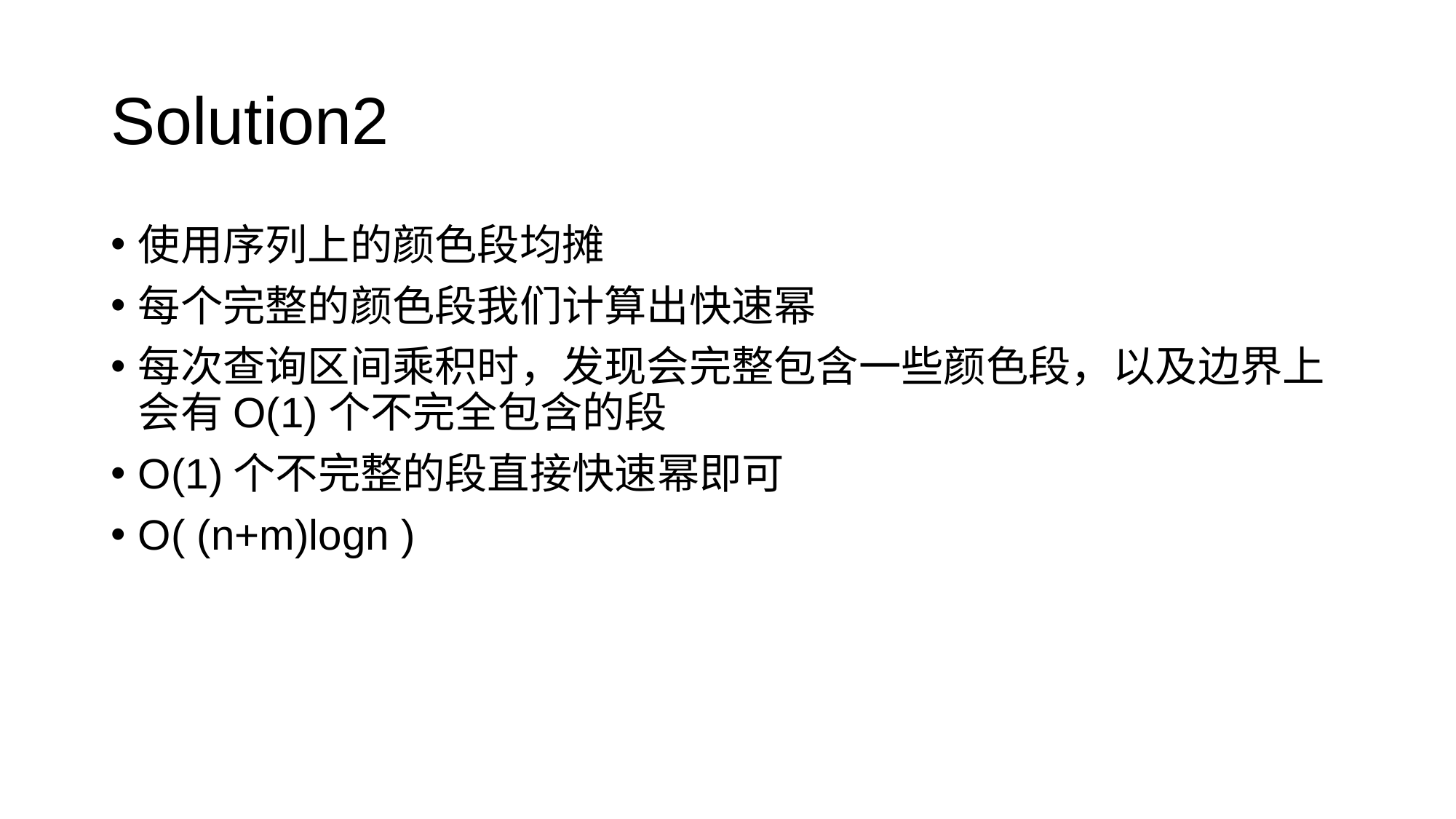

# Solution2
使用序列上的颜色段均摊
每个完整的颜色段我们计算出快速幂
每次查询区间乘积时，发现会完整包含一些颜色段，以及边界上会有O(1)个不完全包含的段
O(1)个不完整的段直接快速幂即可
O( (n+m)logn )